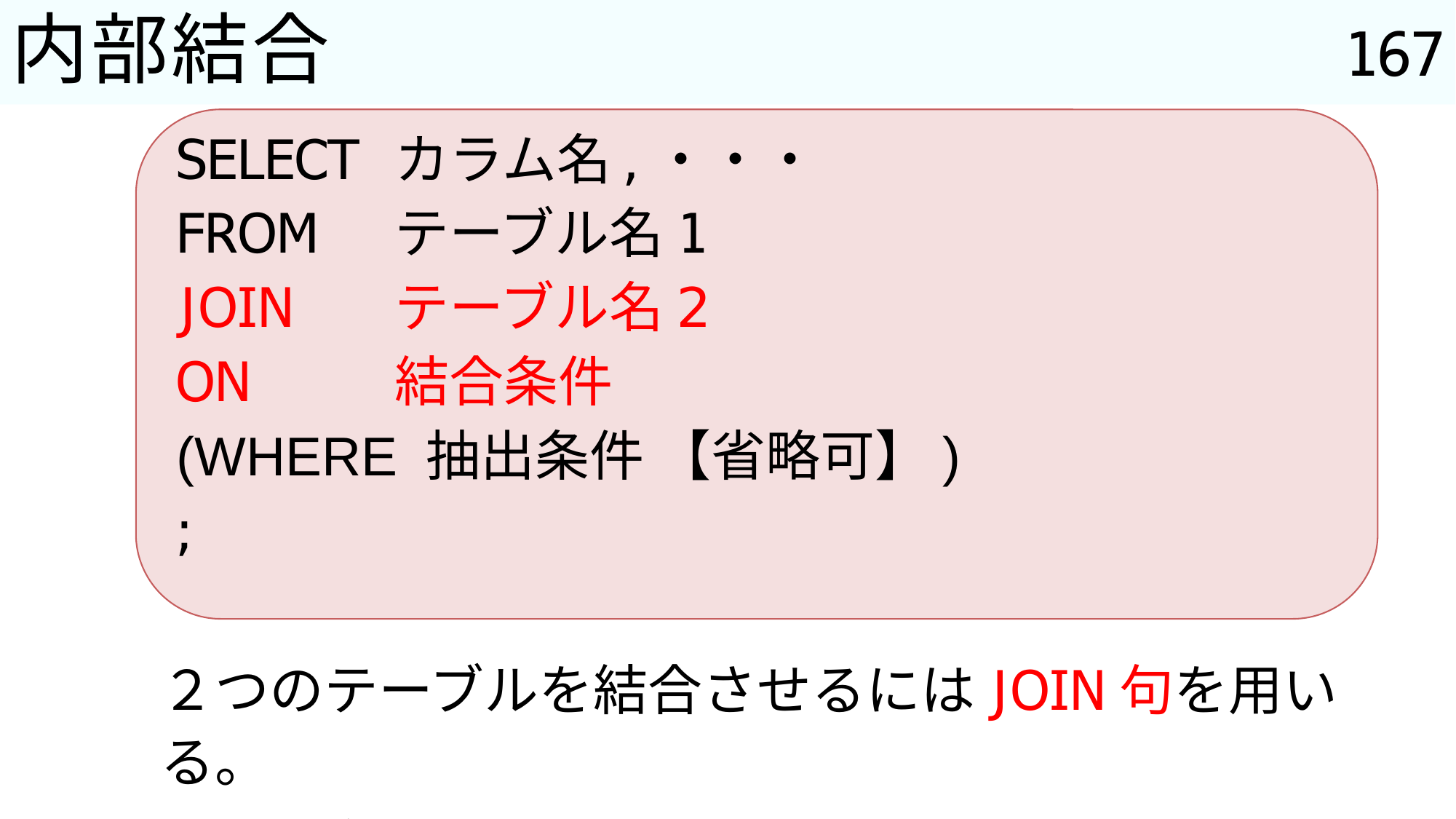

167
# 内部結合

SELECT	カラム名,・・・
FROM	テーブル名1
JOIN	テーブル名2
ON		結合条件
(WHERE 抽出条件 【省略可】)
;
２つのテーブルを結合させるにはJOIN句を用いる。
何を基準にして結合させるかをON句で指定する。